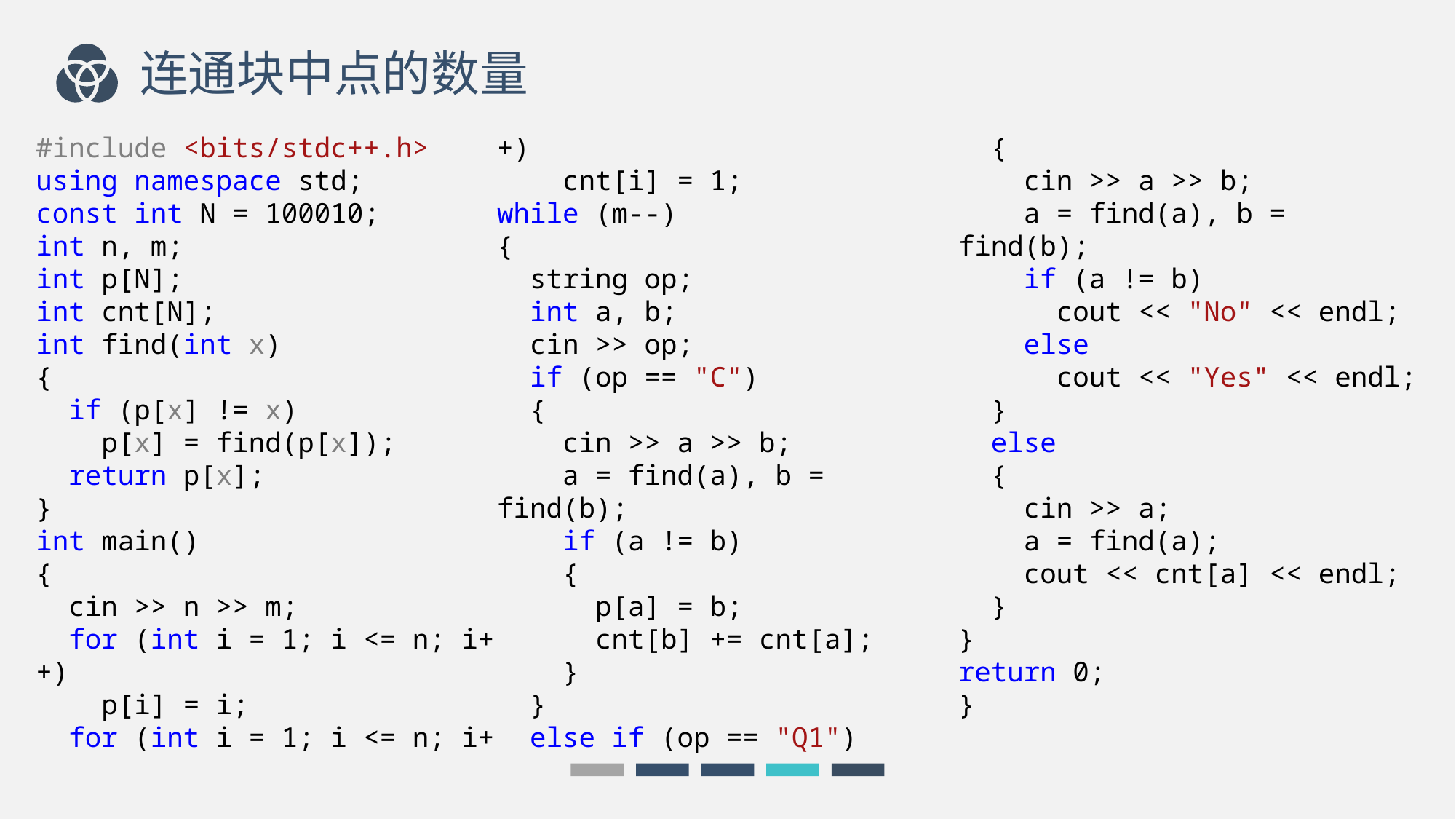

连通块中点的数量
#include <bits/stdc++.h>
using namespace std;
const int N = 100010;
int n, m;
int p[N];
int cnt[N];
int find(int x)
{
  if (p[x] != x)
    p[x] = find(p[x]);
  return p[x];
}
int main()
{
  cin >> n >> m;
  for (int i = 1; i <= n; i++)
    p[i] = i;
  for (int i = 1; i <= n; i++)
    cnt[i] = 1;
while (m--)
{
  string op;
  int a, b;
  cin >> op;
  if (op == "C")
  {
    cin >> a >> b;
    a = find(a), b = find(b);
    if (a != b)
    {
      p[a] = b;
      cnt[b] += cnt[a];
    }
  }
  else if (op == "Q1")
  {
    cin >> a >> b;
    a = find(a), b = find(b);
    if (a != b)
      cout << "No" << endl;
    else
      cout << "Yes" << endl;
  }
  else
  {
    cin >> a;
    a = find(a);
    cout << cnt[a] << endl;
  }
}
return 0;
}